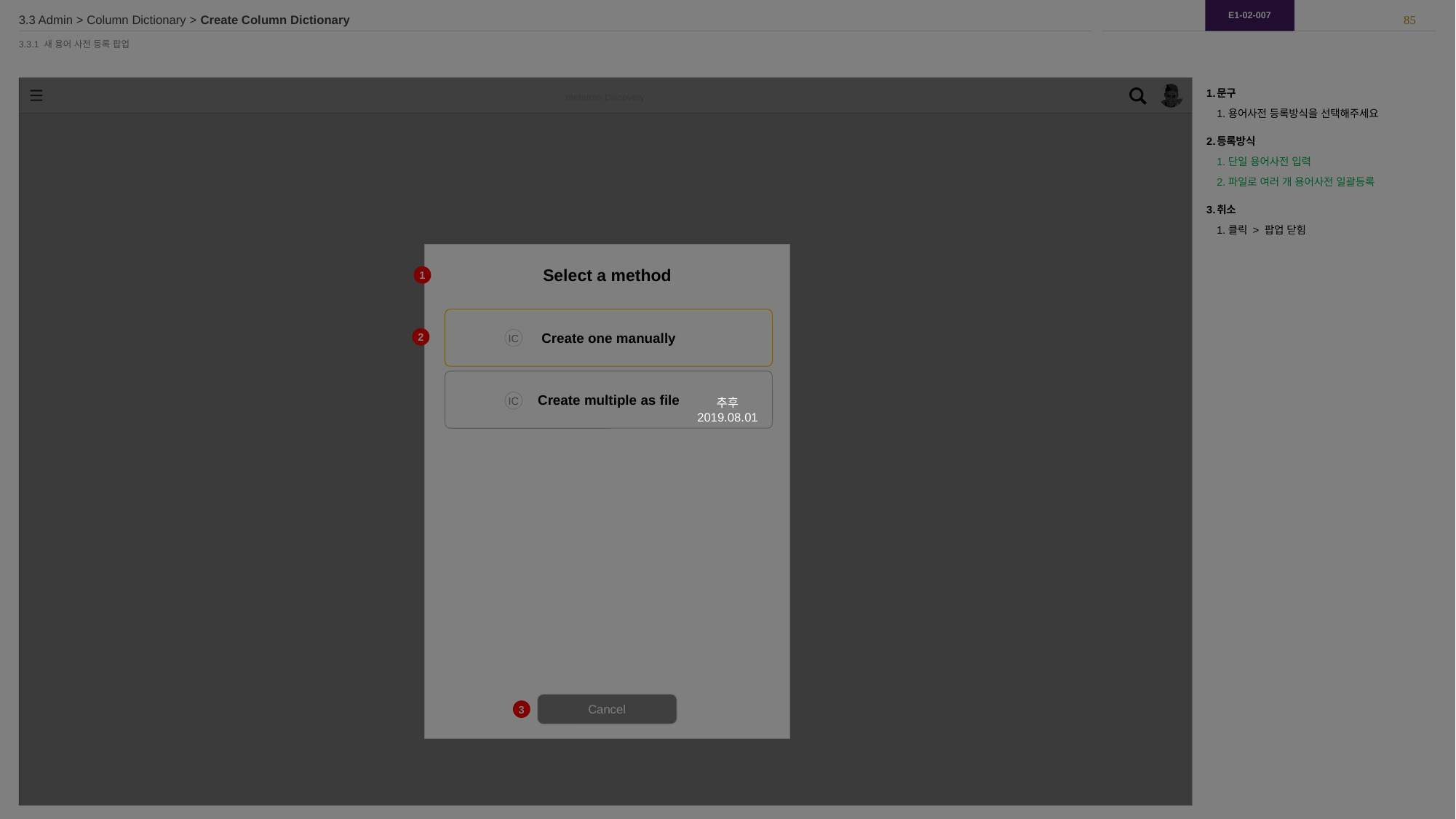

추후
2019.08.01
E1-02-007
85
3.3 Admin > Column Dictionary > Create Column Dictionary
3.3.1 새 용어 사전 등록 팝업
문구
용어사전 등록방식을 선택해주세요
등록방식
단일 용어사전 입력
파일로 여러 개 용어사전 일괄등록
취소
클릭 > 팝업 닫힘
Select a method
1
Create one manually
IC
2
Create multiple as file
IC
Cancel
3